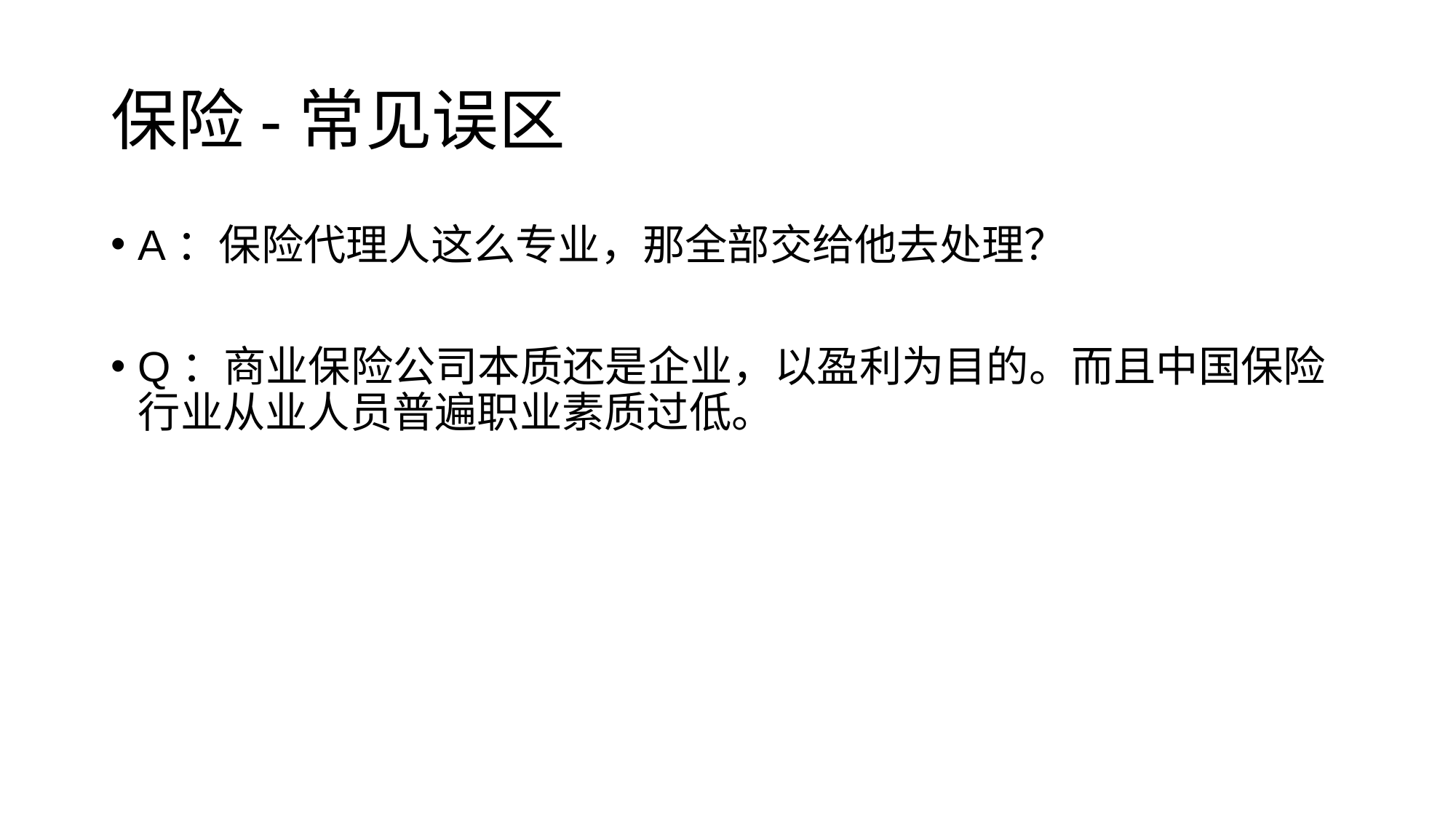

# 保险-常见误区
A：保险代理人这么专业，那全部交给他去处理？

Q：商业保险公司本质还是企业，以盈利为目的。而且中国保险行业从业人员普遍职业素质过低。